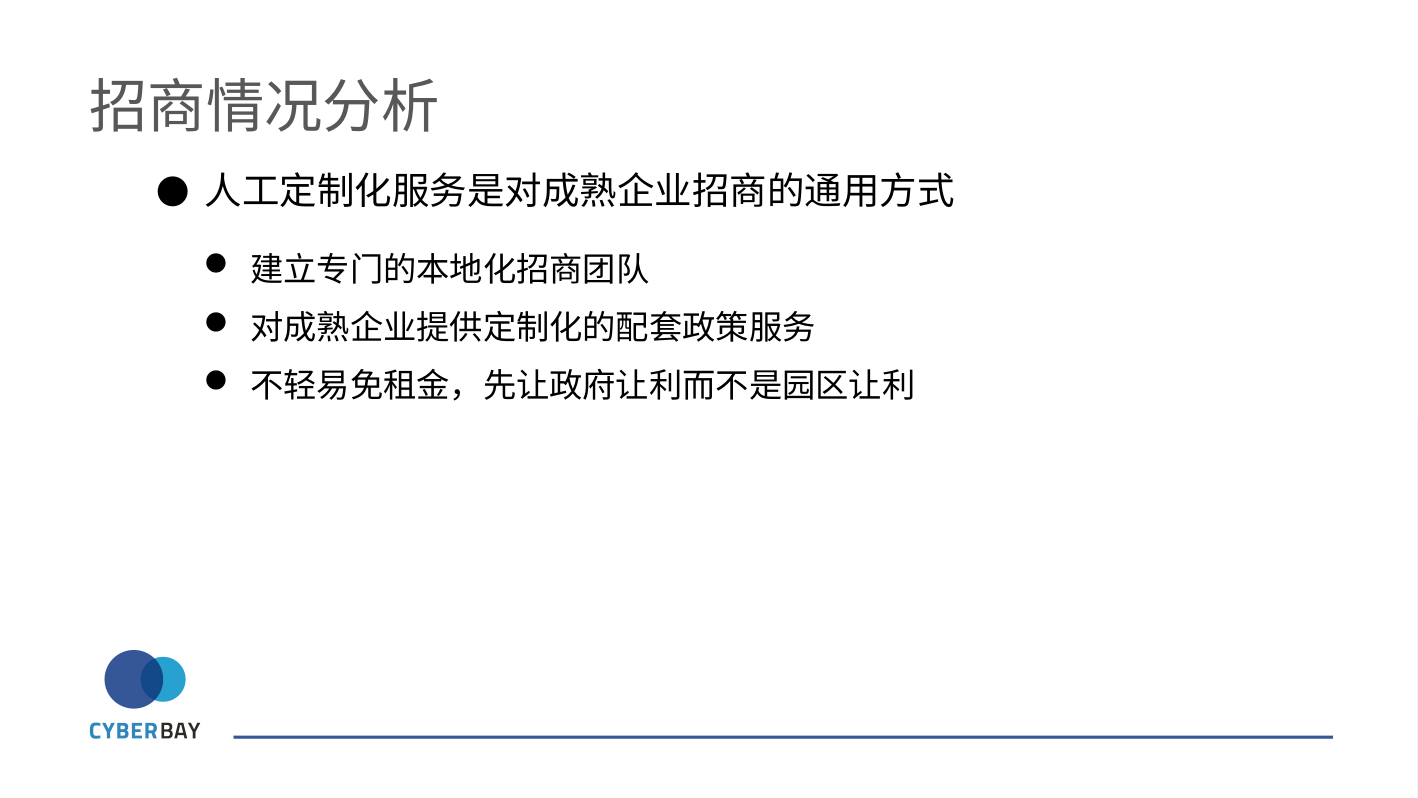

招商情况分析
● 人工定制化服务是对成熟企业招商的通用方式
建立专门的本地化招商团队
对成熟企业提供定制化的配套政策服务
不轻易免租金，先让政府让利而不是园区让利